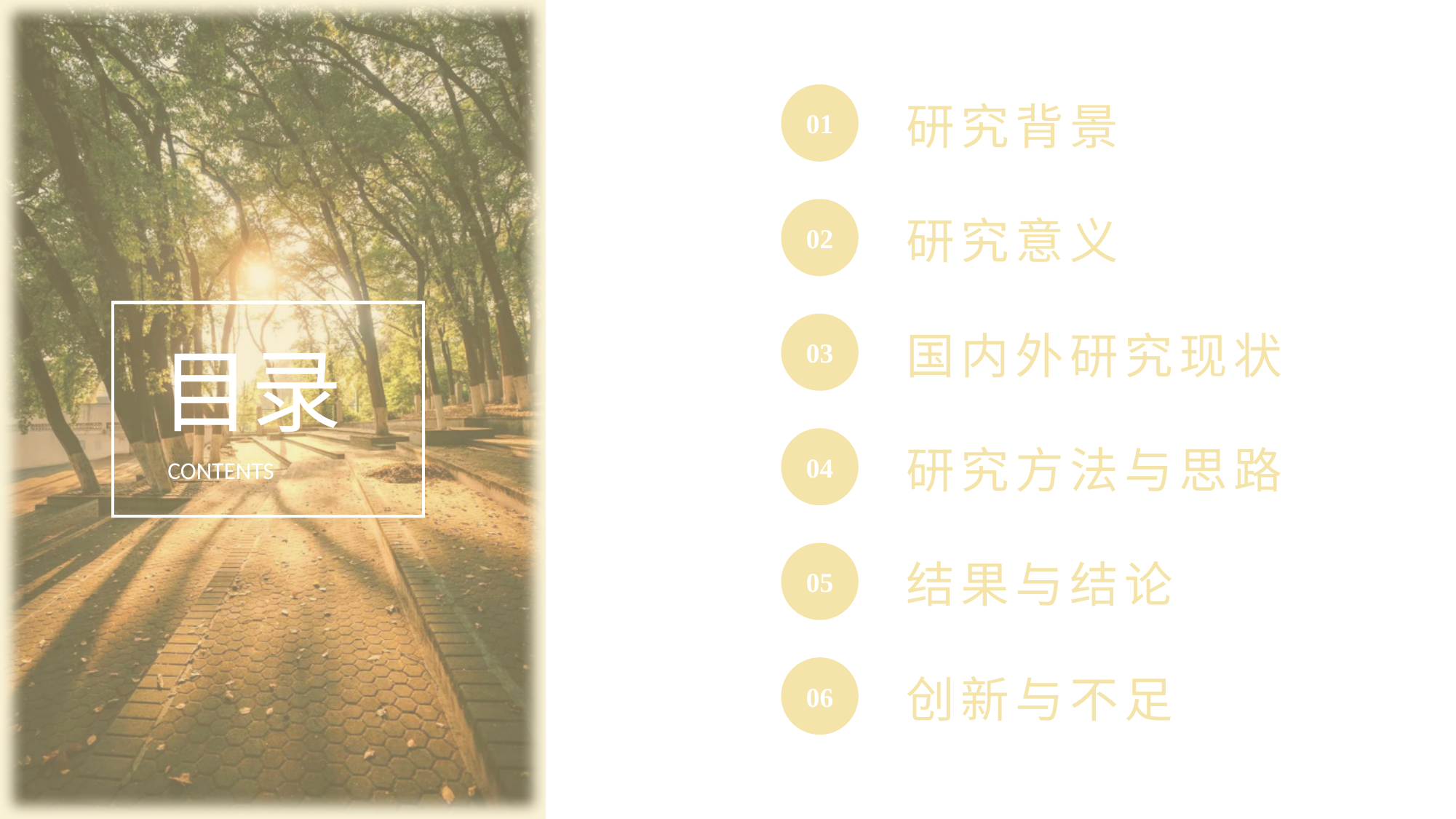

01
研究背景
02
研究意义
03
国内外研究现状
04
研究方法与思路
05
结果与结论
06
创新与不足